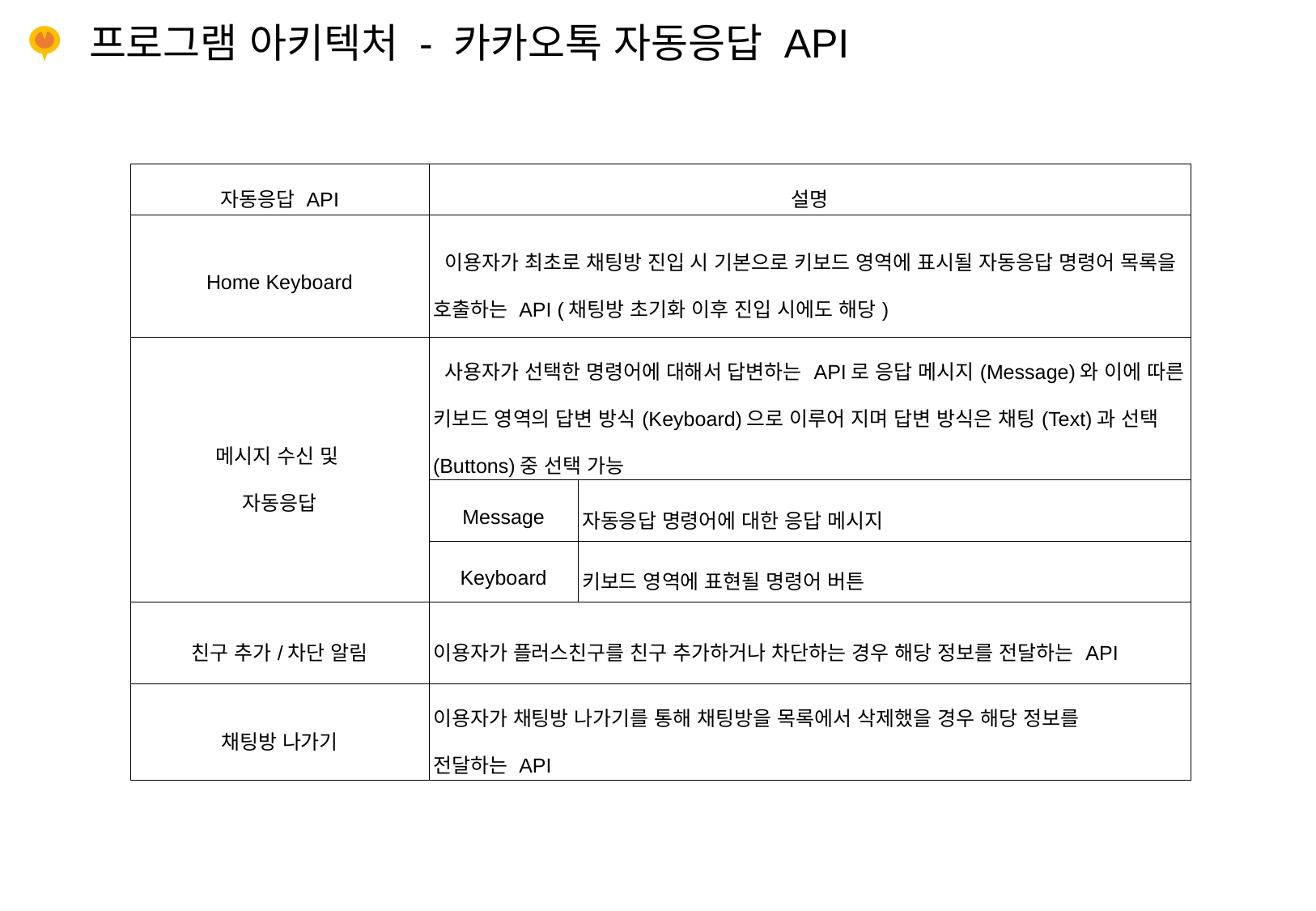

# 프로그램 아키텍처 - 카카오톡 자동응답 API
| 자동응답 API | 설명 |  |
| --- | --- | --- |
| Home Keyboard | 이용자가 최초로 채팅방 진입 시 기본으로 키보드 영역에 표시될 자동응답 명령어 목록을 호출하는 API (채팅방 초기화 이후 진입 시에도 해당) |  |
| 메시지 수신 및 자동응답 | 사용자가 선택한 명령어에 대해서 답변하는 API로 응답 메시지(Message)와 이에 따른 키보드 영역의 답변 방식(Keyboard)으로 이루어 지며 답변 방식은 채팅(Text)과 선택(Buttons)중 선택 가능 |  |
|  | Message | 자동응답 명령어에 대한 응답 메시지 |
|  | Keyboard | 키보드 영역에 표현될 명령어 버튼 |
| 친구 추가/차단 알림 | 이용자가 플러스친구를 친구 추가하거나 차단하는 경우 해당 정보를 전달하는 API |  |
| 채팅방 나가기 | 이용자가 채팅방 나가기를 통해 채팅방을 목록에서 삭제했을 경우 해당 정보를 전달하는 API |  |